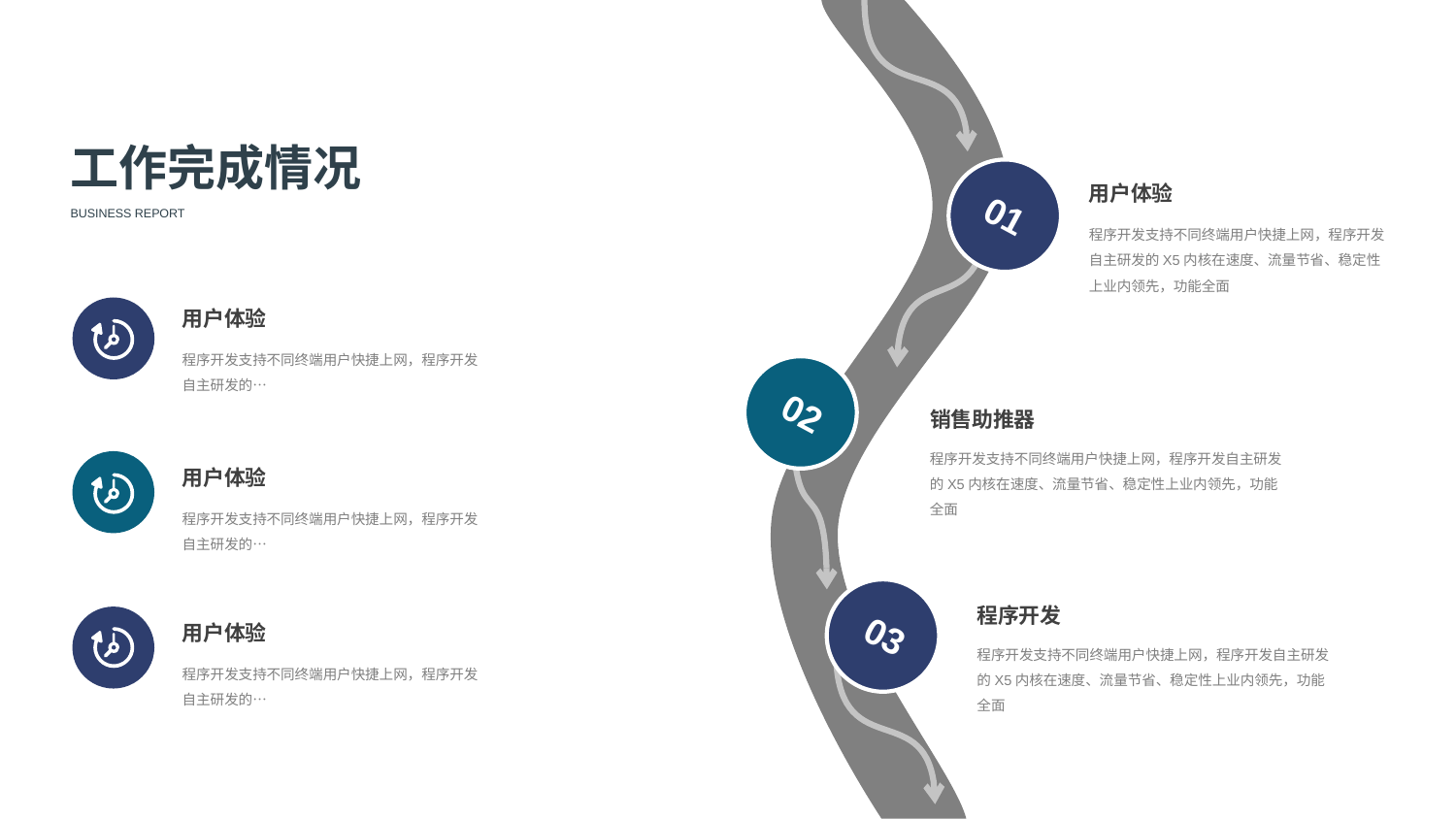

工作完成情况

用户体验
01
BUSINESS REPORT
程序开发支持不同终端用户快捷上网，程序开发自主研发的X5内核在速度、流量节省、稳定性上业内领先，功能全面
用户体验

程序开发支持不同终端用户快捷上网，程序开发自主研发的…

销售助推器
02
程序开发支持不同终端用户快捷上网，程序开发自主研发的X5内核在速度、流量节省、稳定性上业内领先，功能全面
用户体验

程序开发支持不同终端用户快捷上网，程序开发自主研发的…

程序开发
用户体验

03

程序开发支持不同终端用户快捷上网，程序开发自主研发的X5内核在速度、流量节省、稳定性上业内领先，功能全面
程序开发支持不同终端用户快捷上网，程序开发自主研发的…